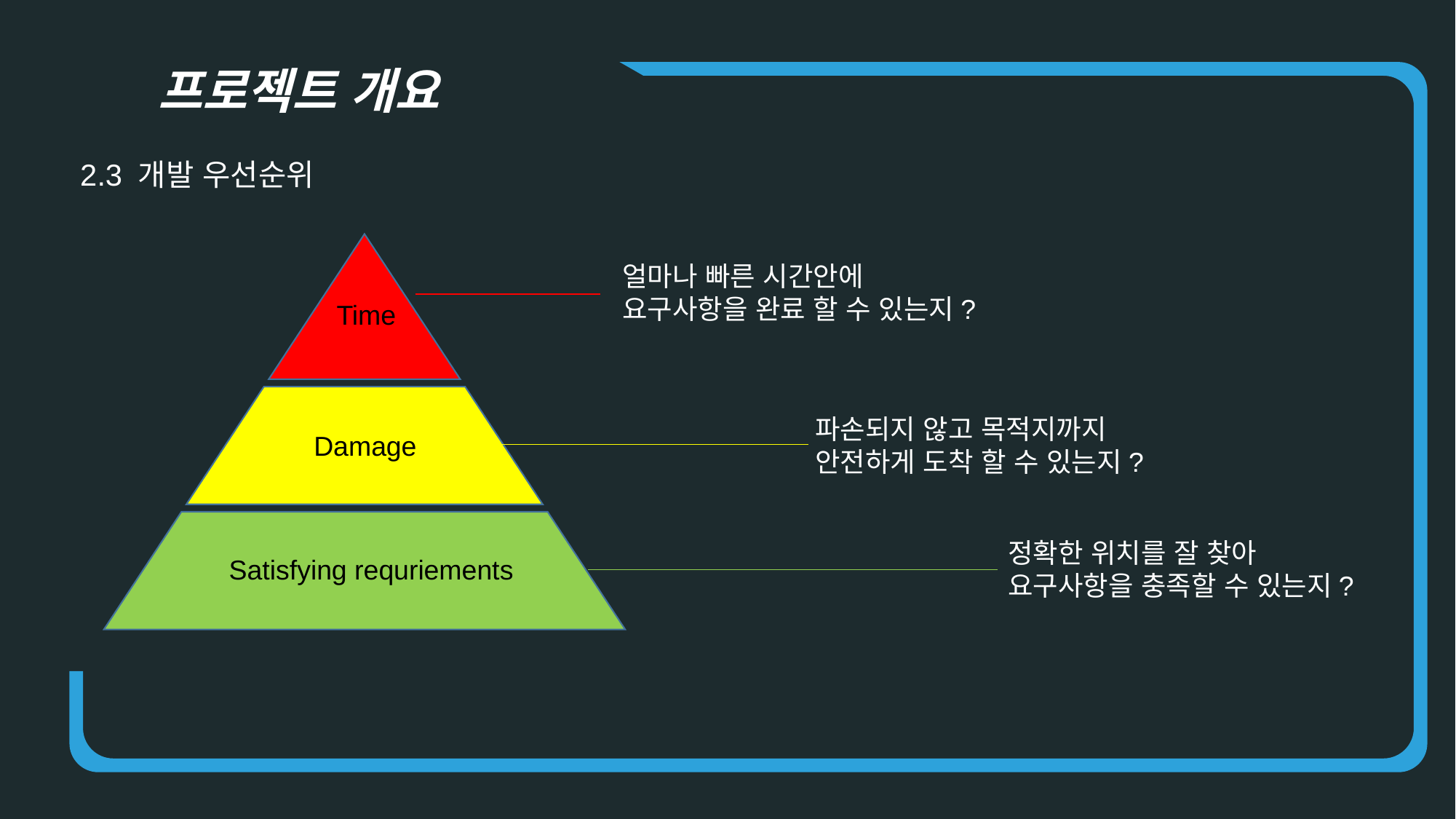

프로젝트 개요

2.3 개발 우선순위

얼마나 빠른 시간안에 요구사항을 완료 할 수 있는지?
Time

파손되지 않고 목적지까지 안전하게 도착 할 수 있는지?
Damage

정확한 위치를 잘 찾아 요구사항을 충족할 수 있는지?
Satisfying requriements